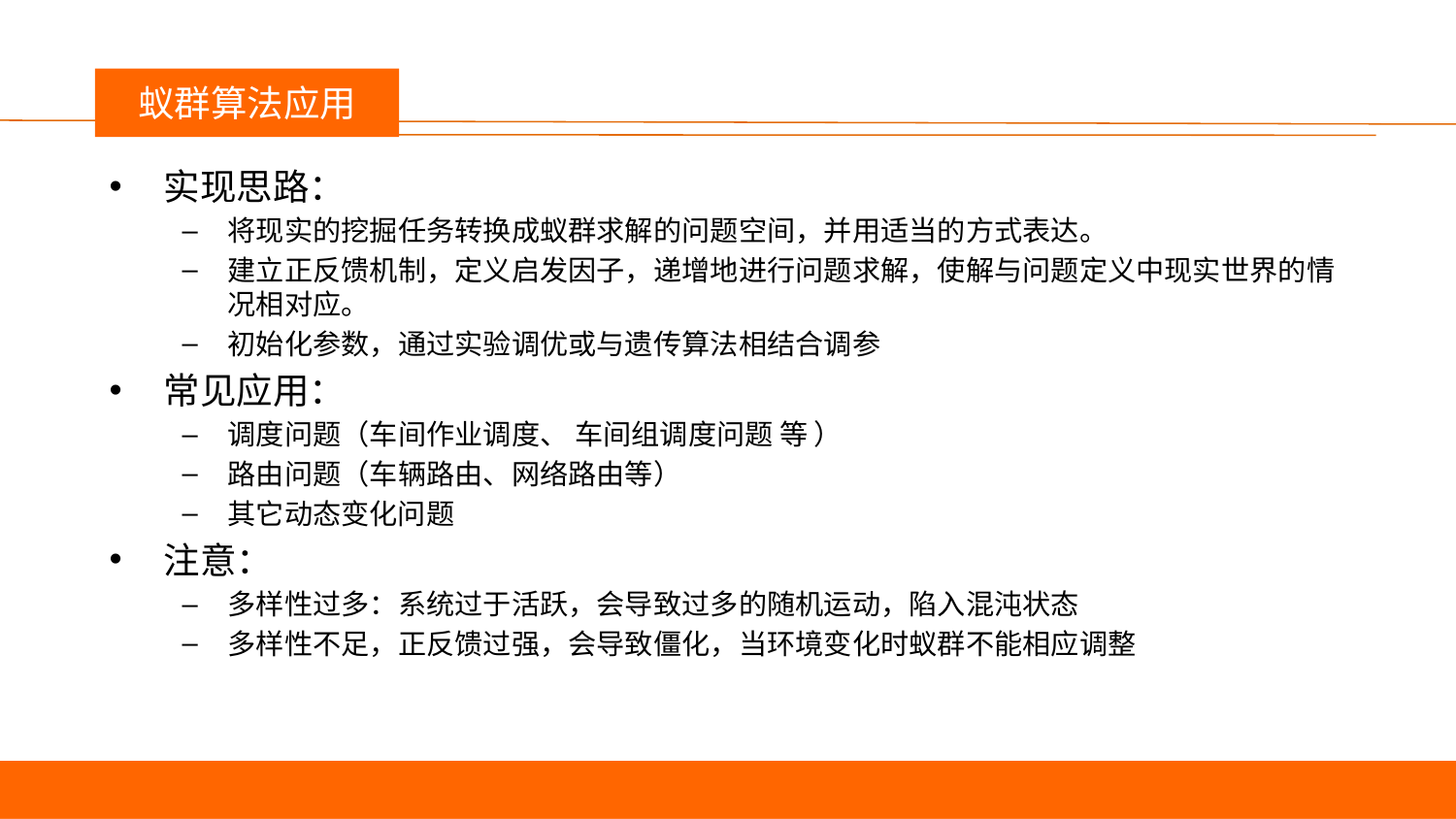

议程
蚁群算法应用

实现思路：
将现实的挖掘任务转换成蚁群求解的问题空间，并用适当的方式表达。
建立正反馈机制，定义启发因子，递增地进行问题求解，使解与问题定义中现实世界的情况相对应。
初始化参数，通过实验调优或与遗传算法相结合调参
常见应用：
调度问题（车间作业调度、 车间组调度问题 等 ）
路由问题（车辆路由、网络路由等）
其它动态变化问题
注意：
多样性过多：系统过于活跃，会导致过多的随机运动，陷入混沌状态
多样性不足，正反馈过强，会导致僵化，当环境变化时蚁群不能相应调整